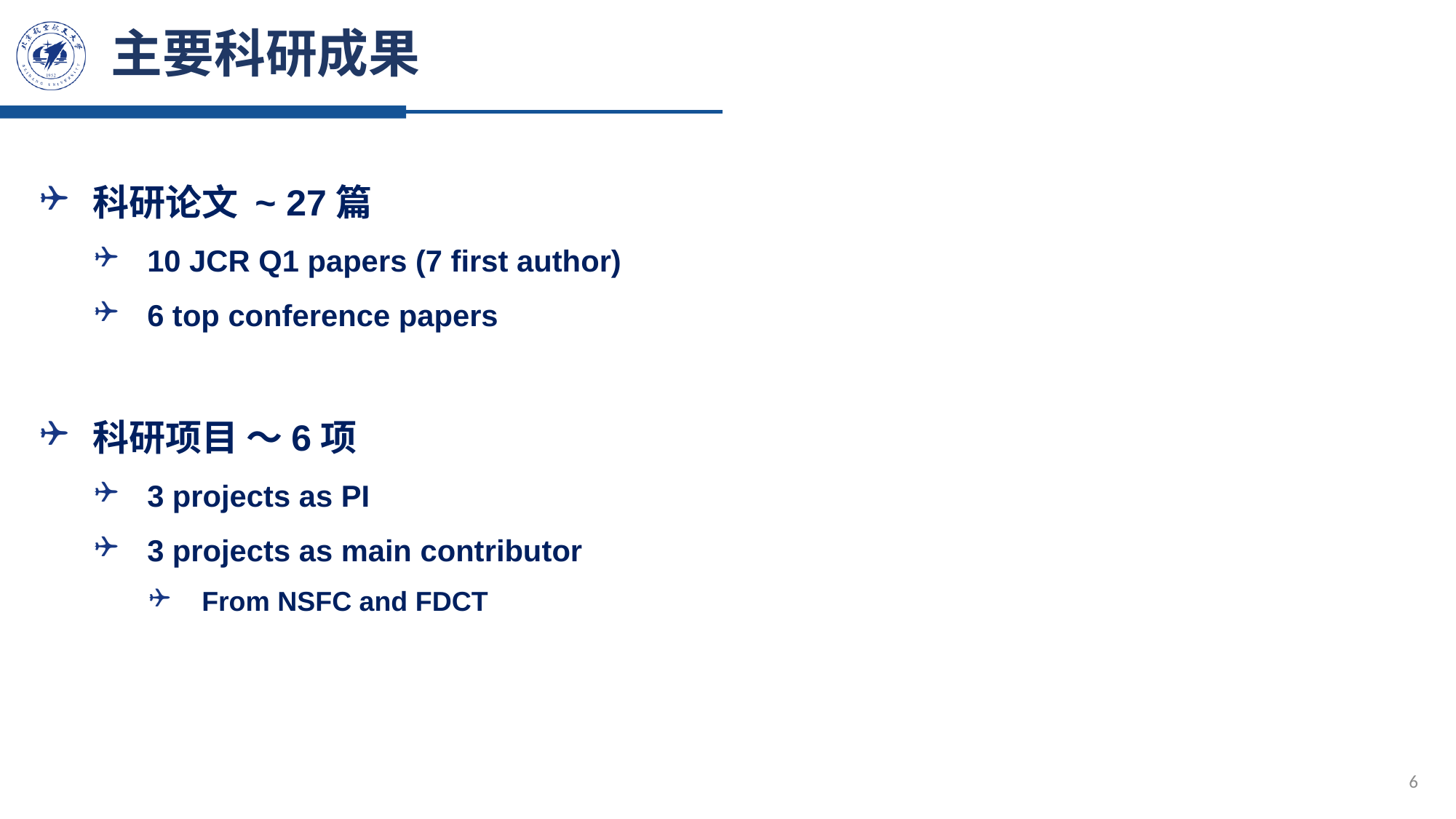

# 主要科研成果

科研论文 ~ 27篇
10 JCR Q1 papers (7 first author)
6 top conference papers

科研项目 ～6项
3 projects as PI
3 projects as main contributor
From NSFC and FDCT

6